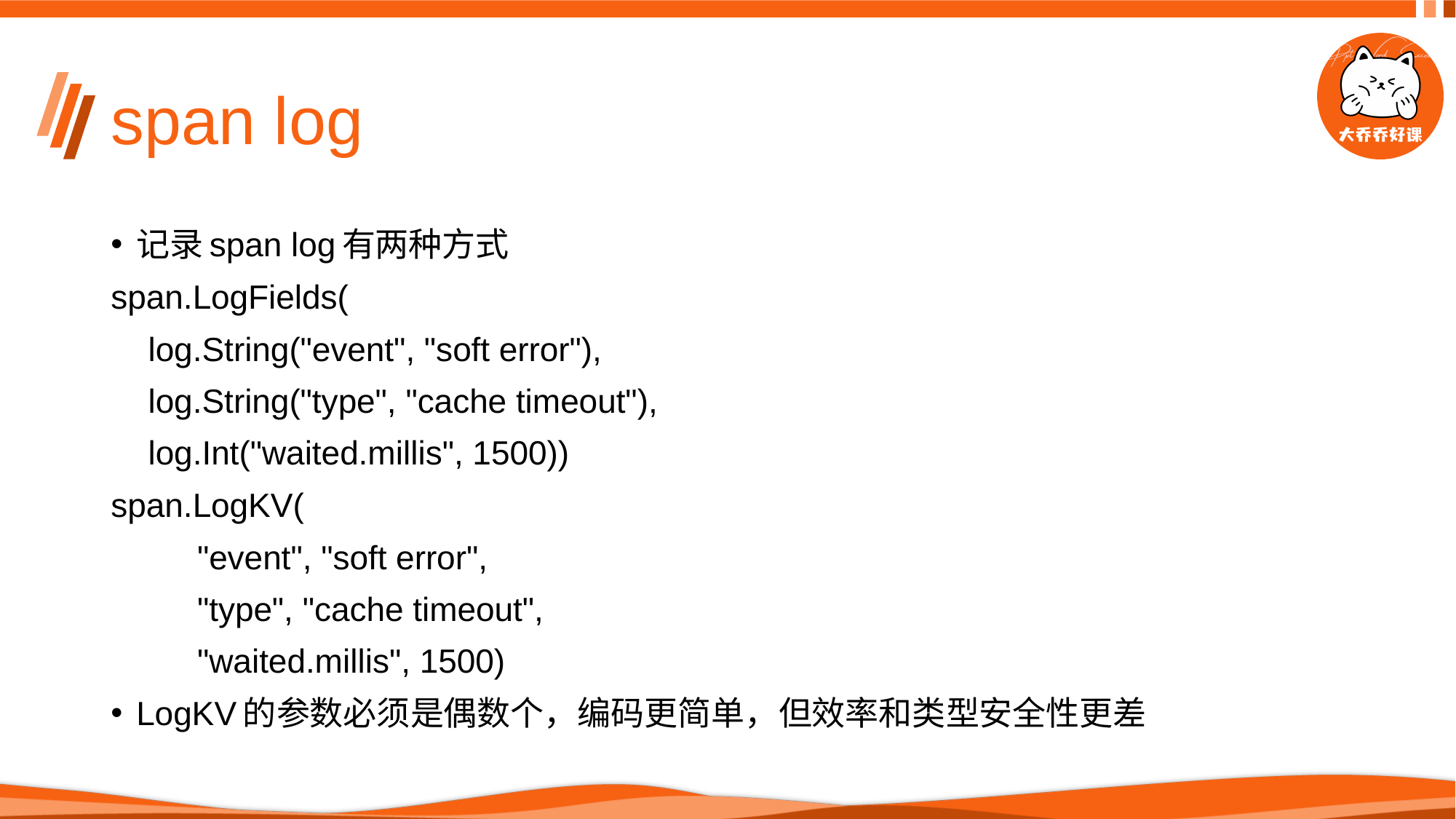

# span log
记录span log有两种方式
span.LogFields(
    log.String("event", "soft error"),
    log.String("type", "cache timeout"),
    log.Int("waited.millis", 1500))
span.LogKV(
	"event", "soft error",
	"type", "cache timeout",
	"waited.millis", 1500)
LogKV的参数必须是偶数个，编码更简单，但效率和类型安全性更差